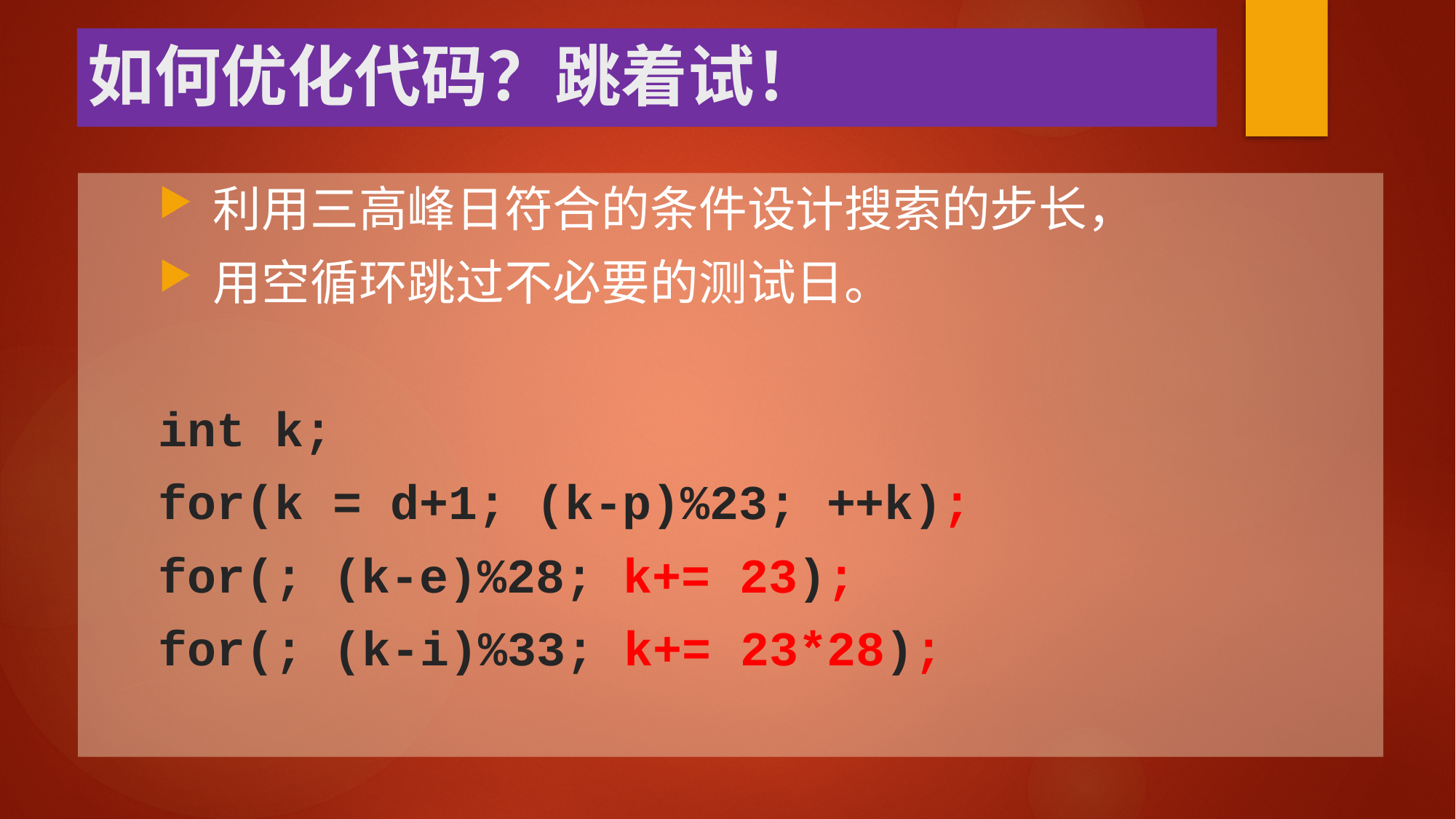

# 如何优化代码？跳着试！
利用三高峰日符合的条件设计搜索的步长，
用空循环跳过不必要的测试日。

int k;
for(k = d+1; (k-p)%23; ++k);
for(; (k-e)%28; k+= 23);
for(; (k-i)%33; k+= 23*28);